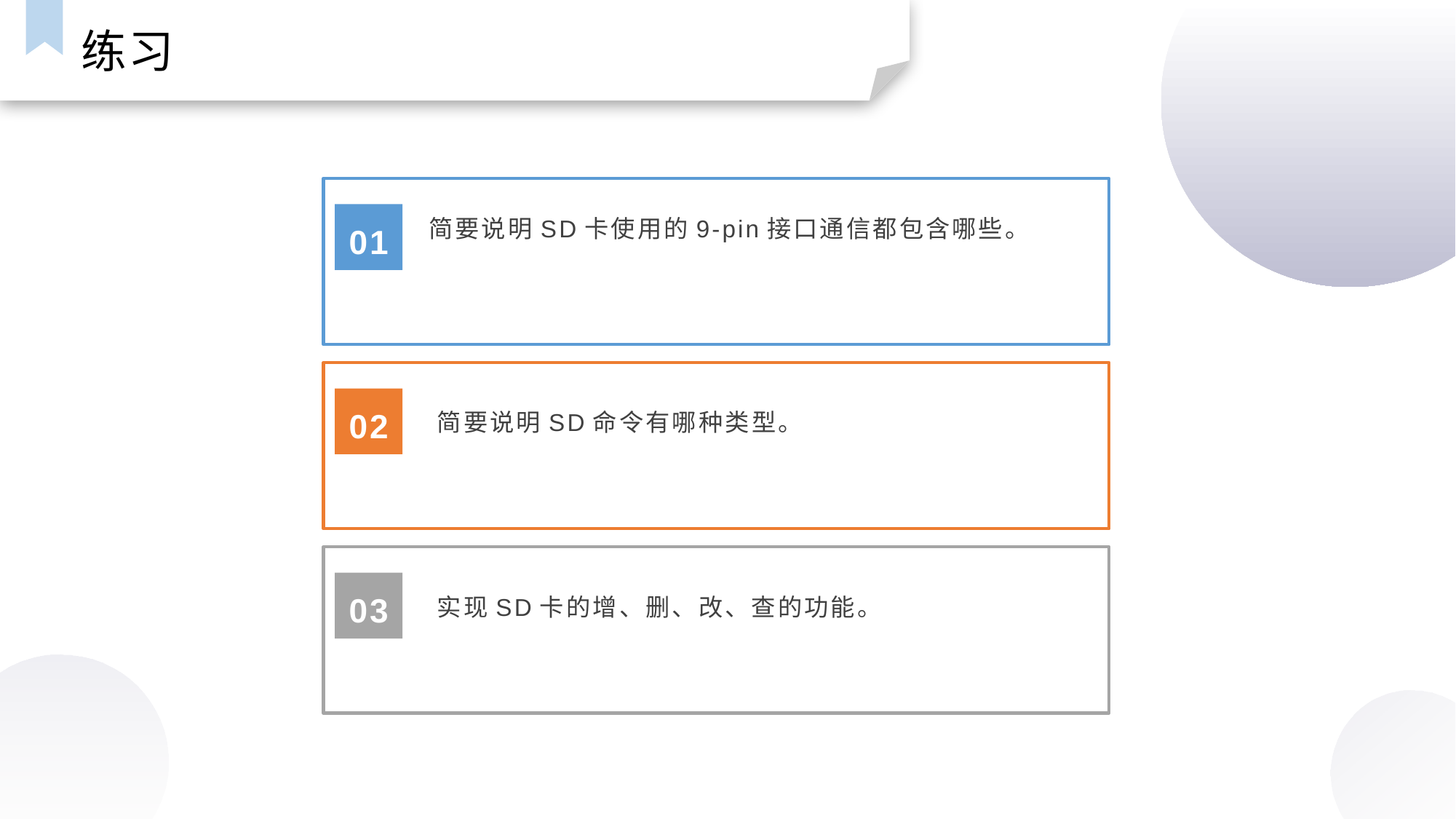

练习

简要说明SD卡使用的9-pin接口通信都包含哪些。

01

02
简要说明SD命令有哪种类型。

03
实现SD卡的增、删、改、查的功能。